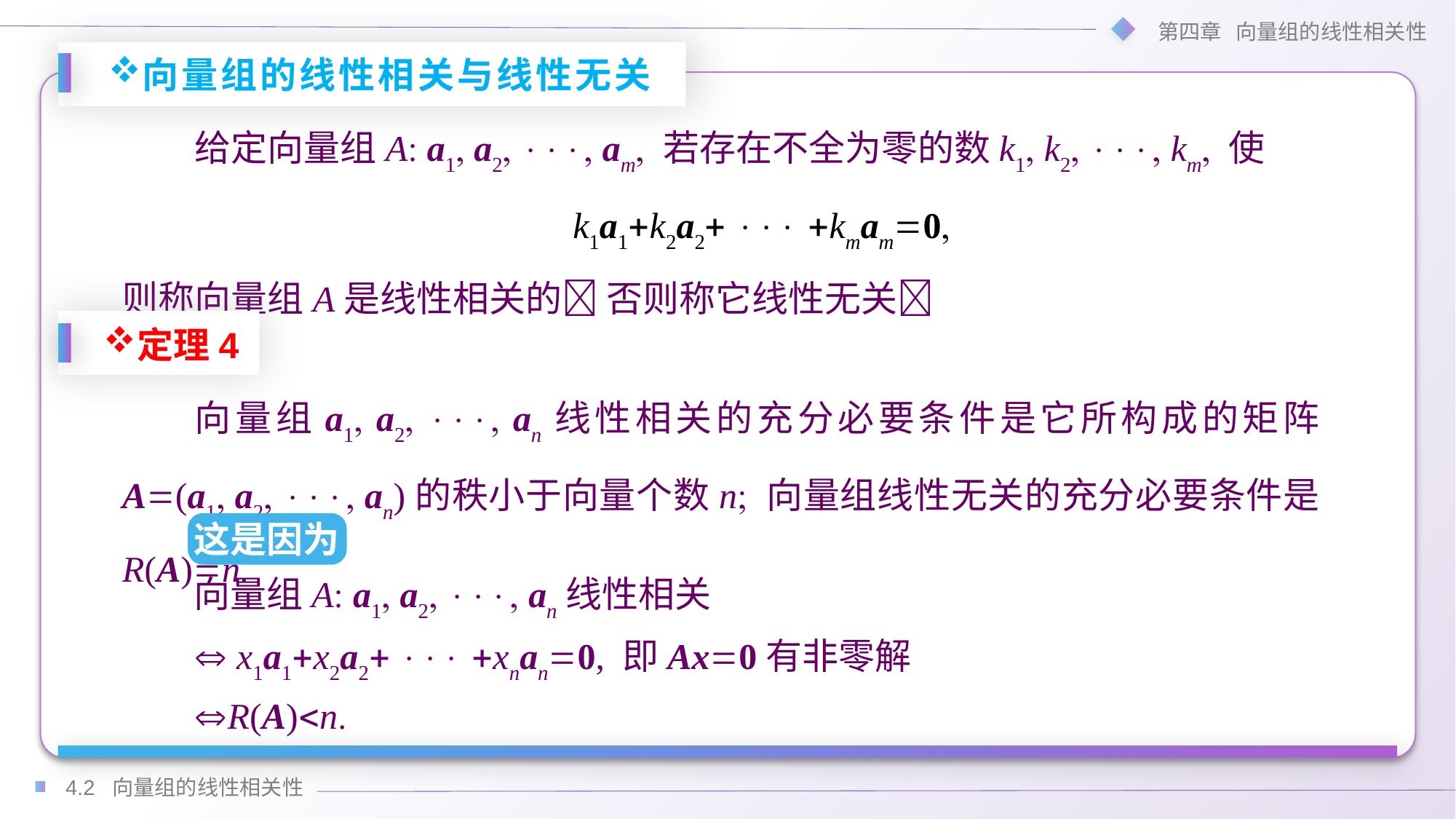

向量组的线性相关与线性无关

给定向量组A: a1, a2, ⋅⋅⋅, am, 若存在不全为零的数k1, k2, ⋅⋅⋅, km, 使
k1a1+k2a2+ ⋅⋅⋅ +kmam=0,
则称向量组A是线性相关的, 否则称它线性无关.

定理4
向量组a1, a2, ⋅⋅⋅, an线性相关的充分必要条件是它所构成的矩阵A=(a1, a2, ⋅⋅⋅, an)的秩小于向量个数n; 向量组线性无关的充分必要条件是R(A)=n.
这是因为
向量组A: a1, a2, ⋅⋅⋅, an线性相关
⇔ x1a1+x2a2+ ⋅⋅⋅ +xnan=0, 即Ax=0有非零解
⇔R(A)<n.